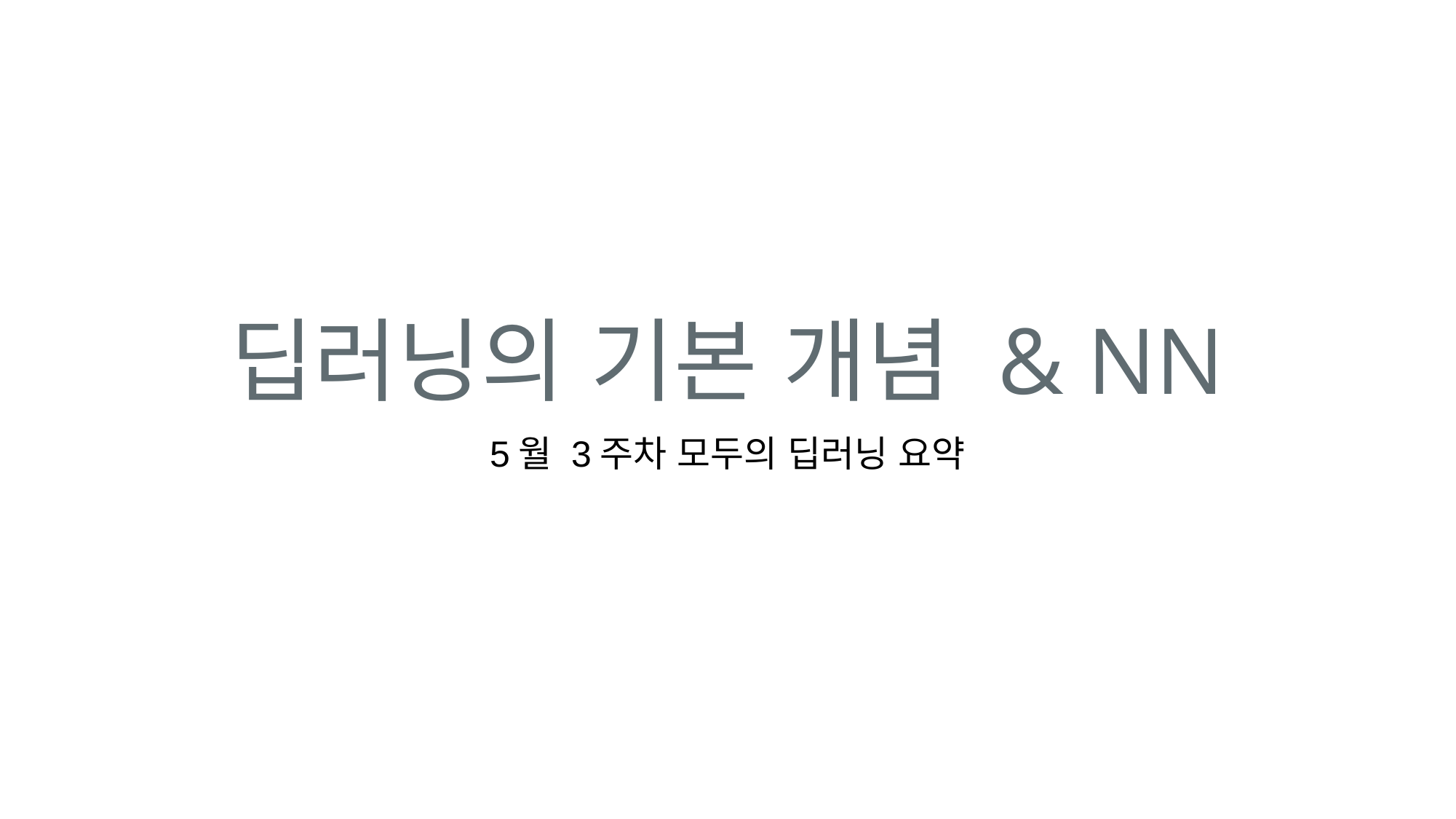

# 딥러닝의 기본 개념 & NN
5월 3주차 모두의 딥러닝 요약